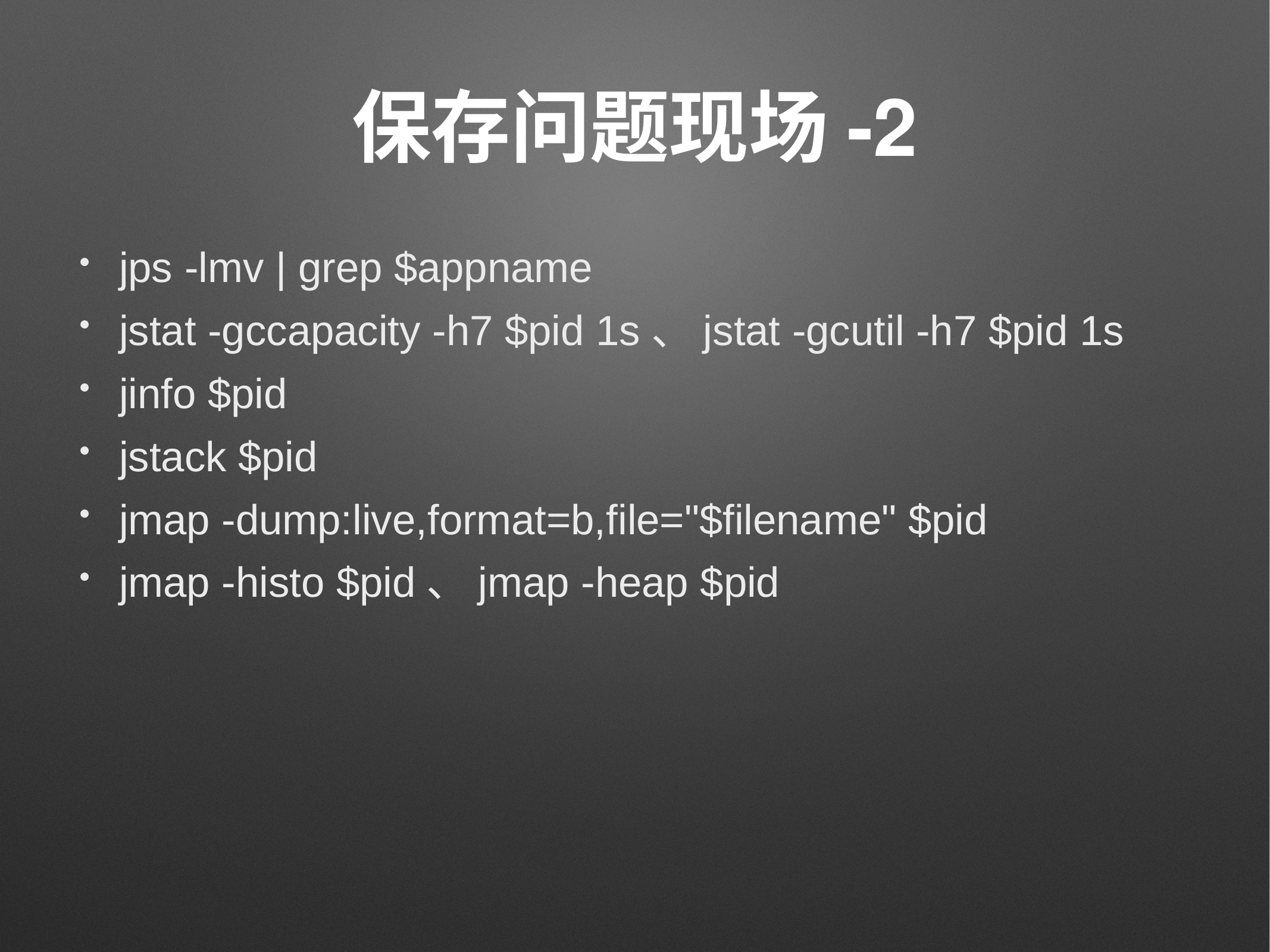

# 保存问题现场-2
jps -lmv | grep $appname
jstat -gccapacity -h7 $pid 1s、jstat -gcutil -h7 $pid 1s
jinfo $pid
jstack $pid
jmap -dump:live,format=b,file="$filename" $pid
jmap -histo $pid、jmap -heap $pid